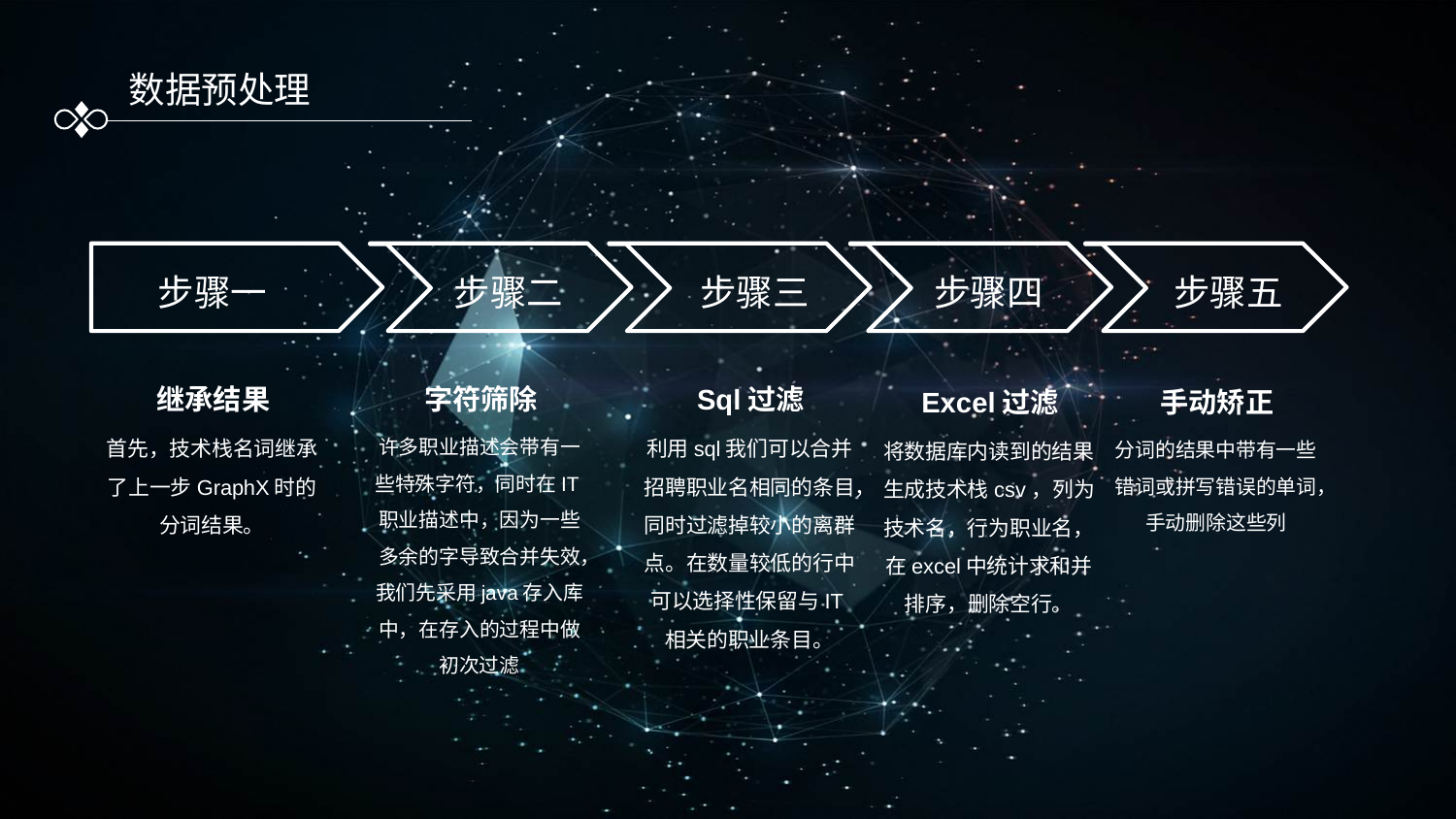

数据预处理

步骤一

步骤二

步骤三

步骤四

步骤五
字符筛除
许多职业描述会带有一些特殊字符，同时在IT职业描述中，因为一些多余的字导致合并失效，我们先采用java存入库中，在存入的过程中做初次过滤
继承结果
首先，技术栈名词继承了上一步GraphX时的分词结果。
Sql过滤
利用sql我们可以合并招聘职业名相同的条目，同时过滤掉较小的离群点。在数量较低的行中可以选择性保留与IT相关的职业条目。
Excel过滤
将数据库内读到的结果生成技术栈csv，列为技术名，行为职业名，在excel中统计求和并排序，删除空行。
手动矫正
分词的结果中带有一些错词或拼写错误的单词，手动删除这些列